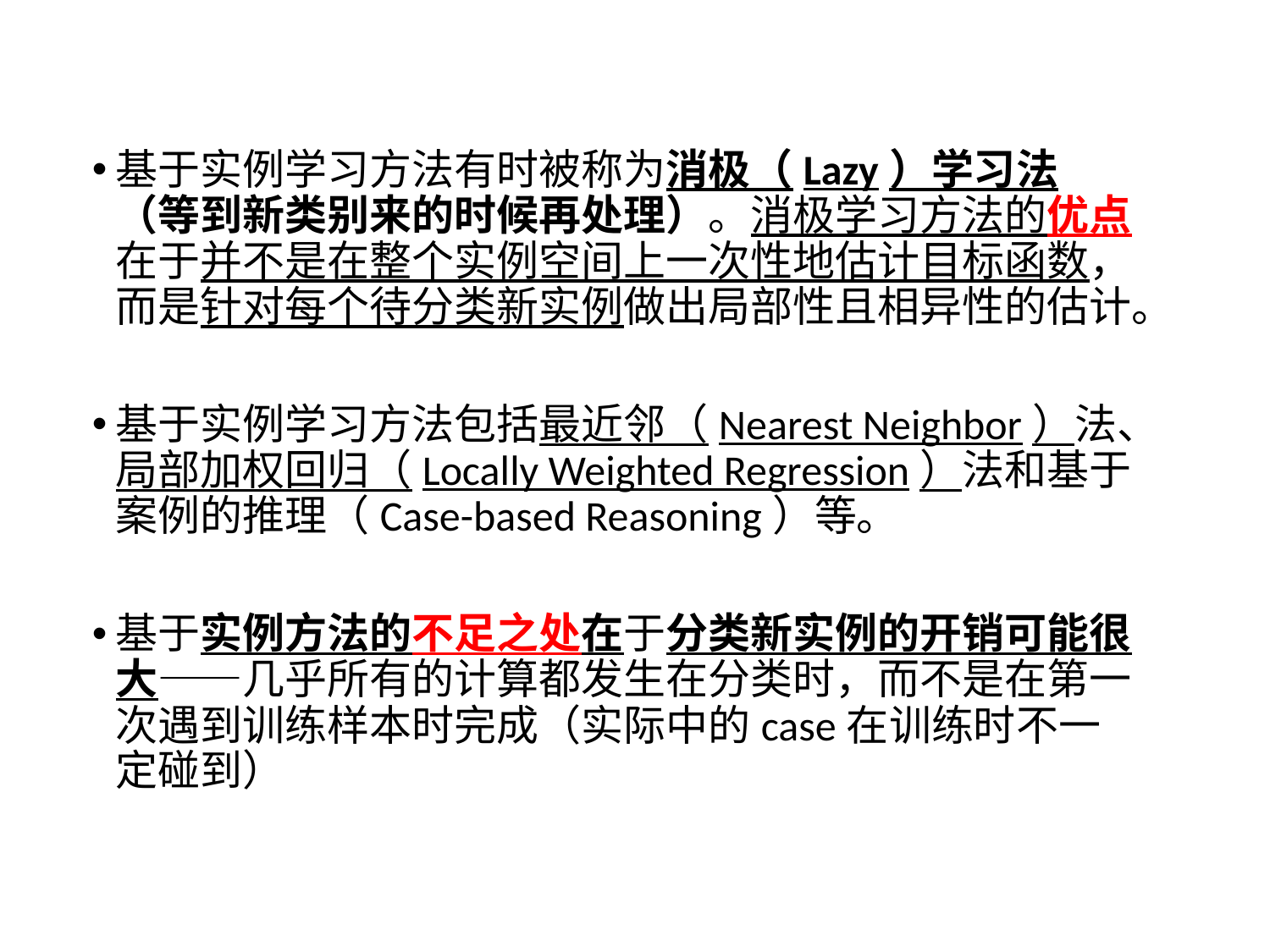

4.4主要类型
基于实例学习方法有时被称为消极（Lazy）学习法（等到新类别来的时候再处理）。消极学习方法的优点在于并不是在整个实例空间上一次性地估计目标函数，而是针对每个待分类新实例做出局部性且相异性的估计。

基于实例学习方法包括最近邻（Nearest Neighbor）法、局部加权回归（Locally Weighted Regression）法和基于案例的推理（Case-based Reasoning）等。

基于实例方法的不足之处在于分类新实例的开销可能很大——几乎所有的计算都发生在分类时，而不是在第一次遇到训练样本时完成（实际中的case在训练时不一定碰到）